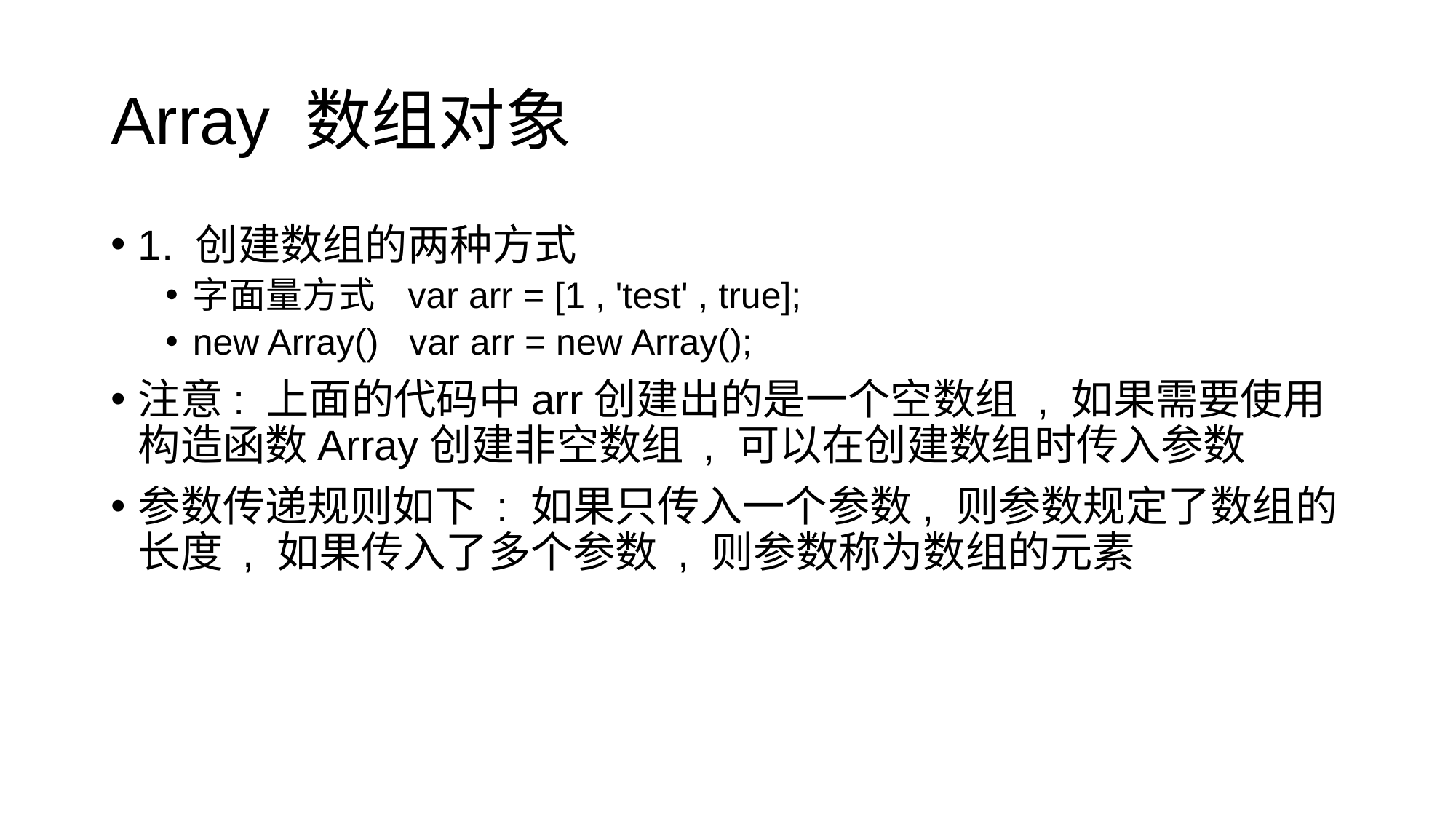

# Array 数组对象
1. 创建数组的两种方式
字面量方式   var arr = [1 , 'test' , true];
new Array()   var arr = new Array();
注意: 上面的代码中arr创建出的是一个空数组 , 如果需要使用构造函数Array创建非空数组 , 可以在创建数组时传入参数
参数传递规则如下 : 如果只传入一个参数, 则参数规定了数组的长度 , 如果传入了多个参数 , 则参数称为数组的元素